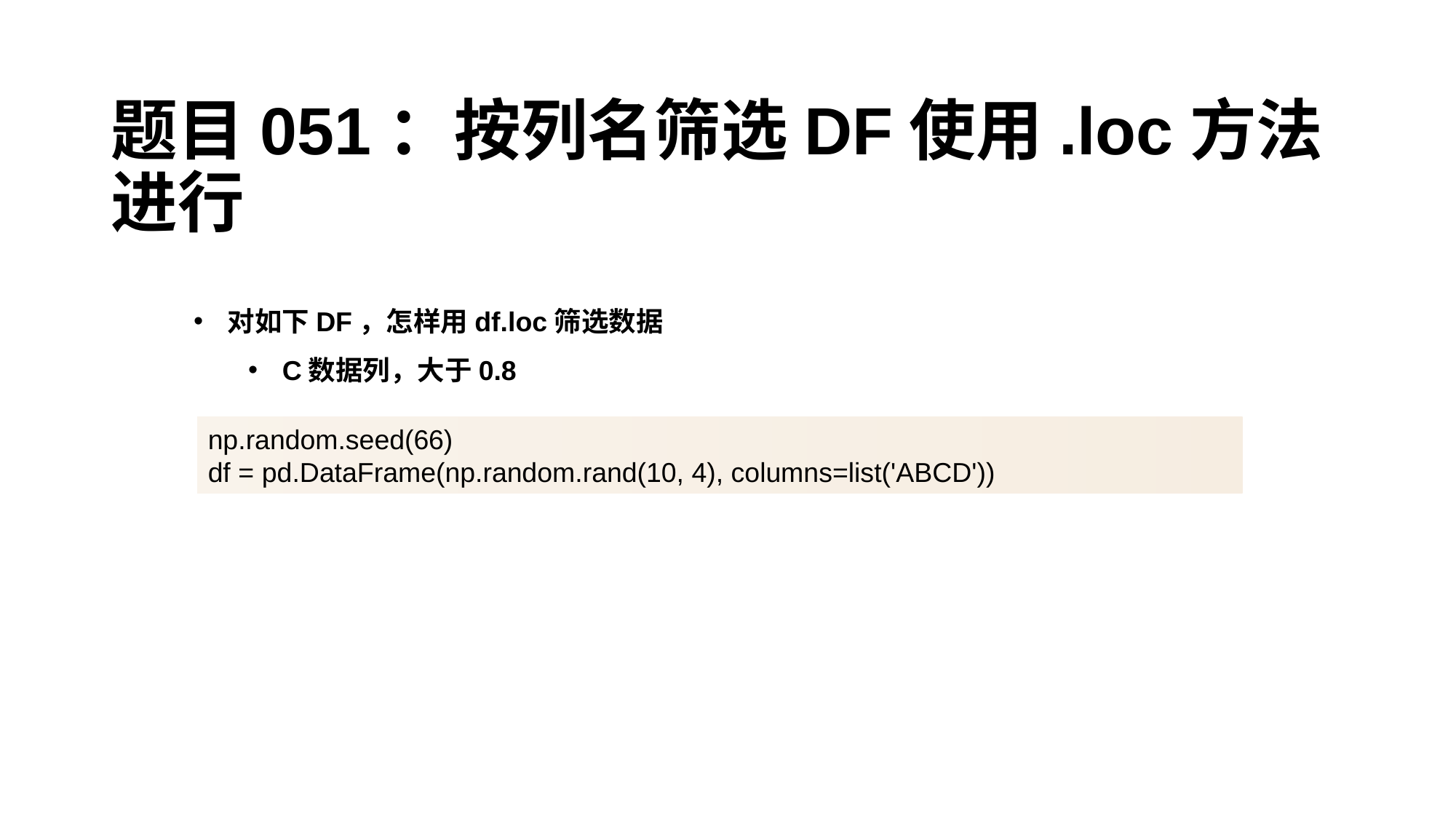

# 题目051：按列名筛选DF使用.loc方法进行
对如下DF，怎样用df.loc筛选数据
C数据列，大于0.8

np.random.seed(66)
df = pd.DataFrame(np.random.rand(10, 4), columns=list('ABCD'))